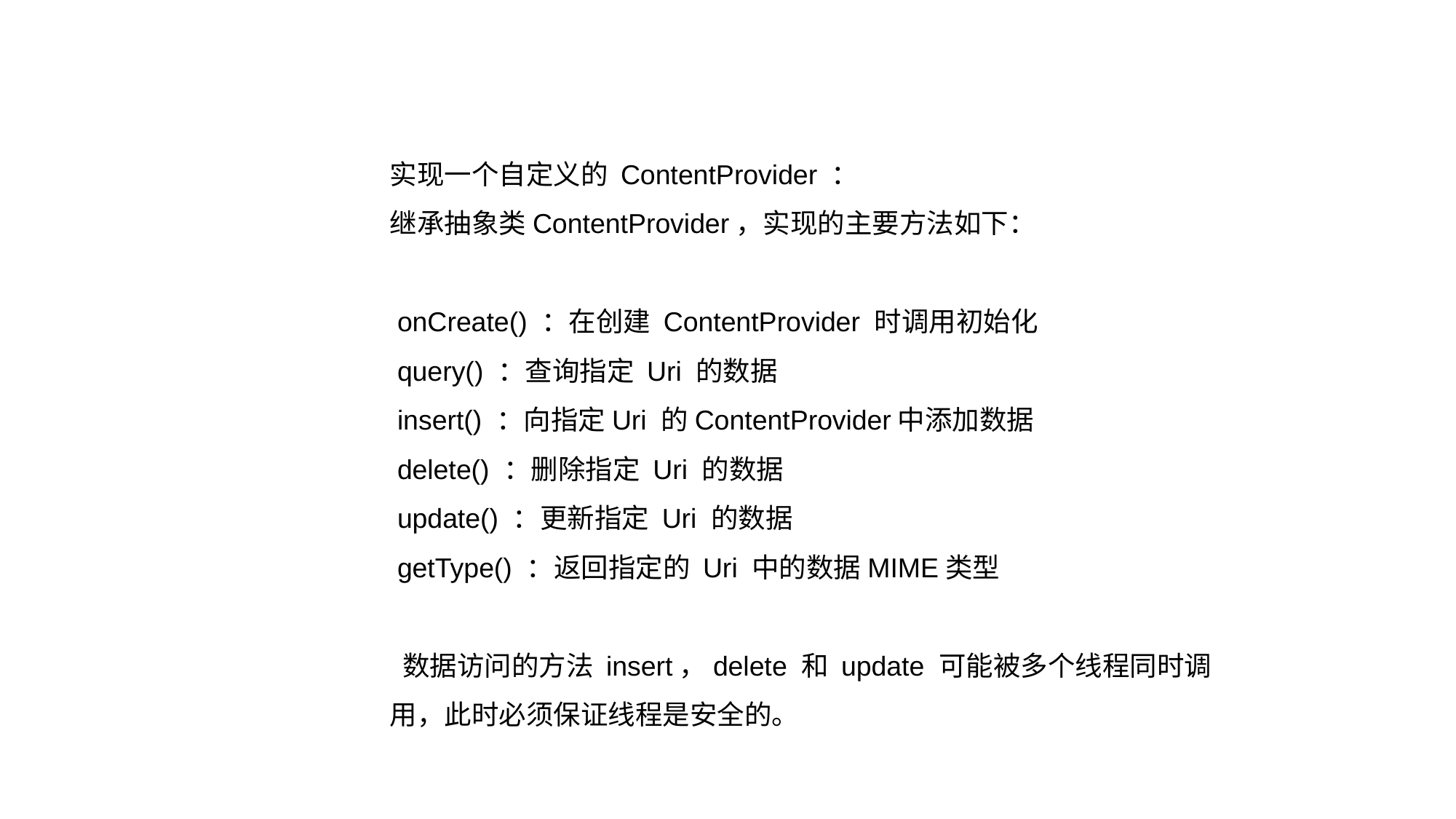

实现一个自定义的 ContentProvider ：
继承抽象类ContentProvider，实现的主要方法如下：

 onCreate() ：在创建 ContentProvider 时调用初始化
 query() ：查询指定 Uri 的数据
 insert() ：向指定Uri 的ContentProvider中添加数据
 delete() ：删除指定 Uri 的数据
 update() ：更新指定 Uri 的数据
 getType() ：返回指定的 Uri 中的数据MIME类型

 数据访问的方法 insert，delete 和 update 可能被多个线程同时调用，此时必须保证线程是安全的。